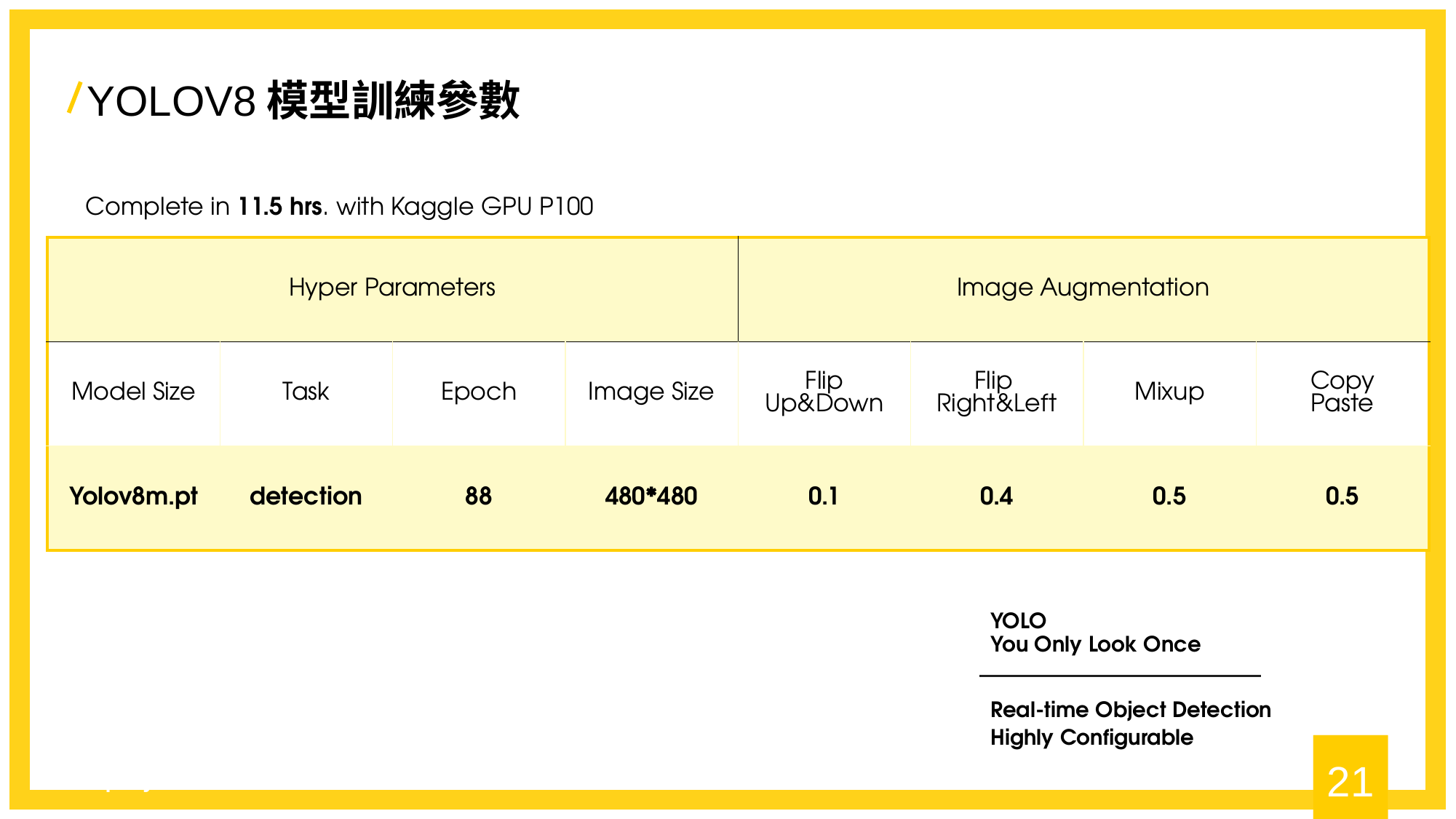

YOLOV8模型訓練參數
Complete in 11.5 hrs. with Kaggle GPU P100
| Hyper Parameters |  |  |  | Image Augmentation |  |  |  |
| --- | --- | --- | --- | --- | --- | --- | --- |
| Model Size | Task | Epoch | Image Size | Flip Up&Down | Flip Right&Left | Mixup | Copy Paste |
| Yolov8m.pt | detection | 88 | 480\*480 | 0.1 | 0.4 | 0.5 | 0.5 |
YOLO
You Only Look Once
Real-time Object Detection
Highly Configurable
21
Company name-Presentation